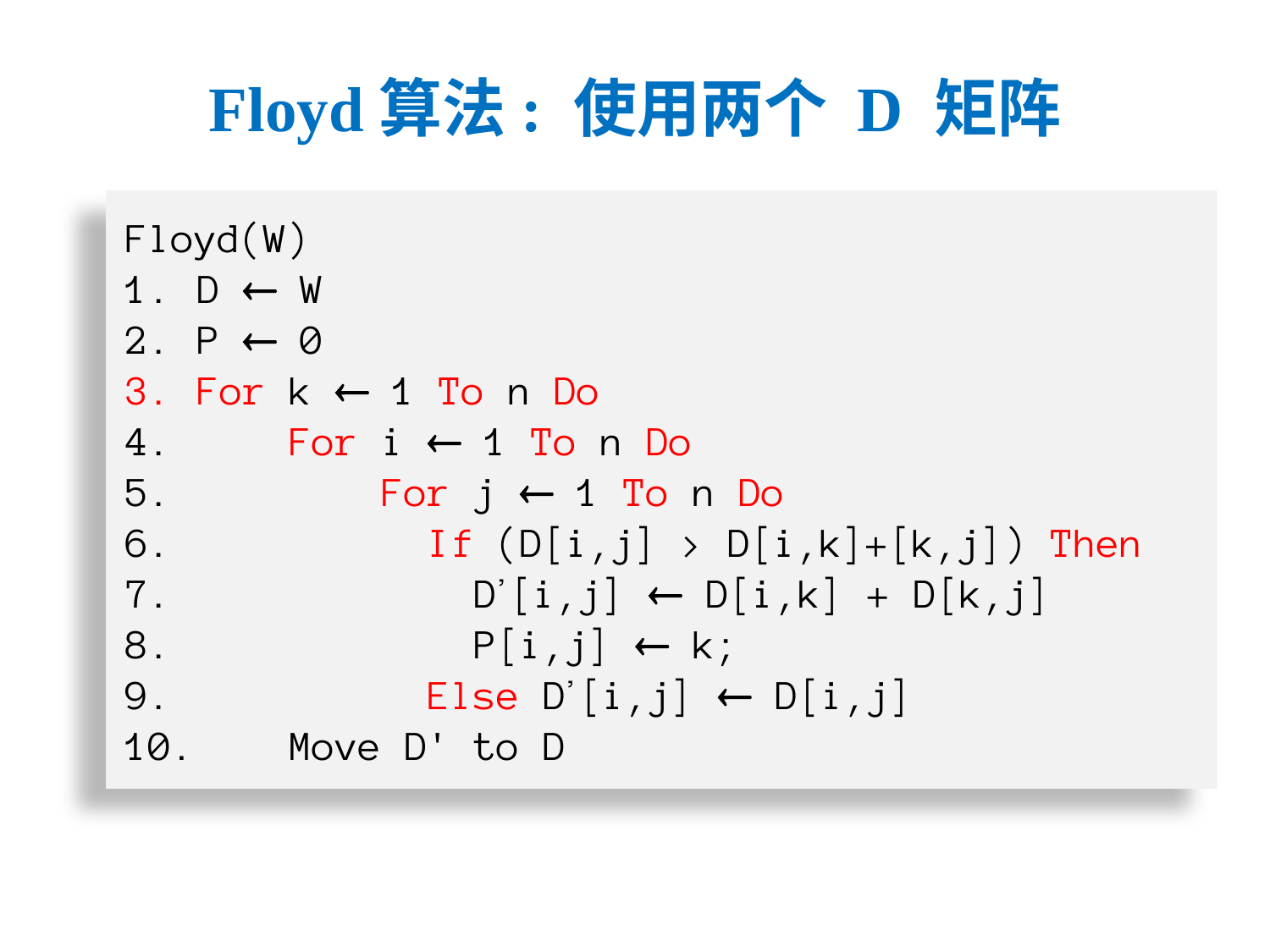

# Floyd算法: 使用两个 D 矩阵
Floyd(W)
D ← W
P ← 0
For k ← 1 To n Do
    For i ← 1 To n Do
        For j ← 1 To n Do
          If (D[i,j] > D[i,k]+[k,j]) Then
            D’[i,j] ← D[i,k] + D[k,j]
            P[i,j] ← k;
          Else D’[i,j] ← D[i,j]
    Move D' to D